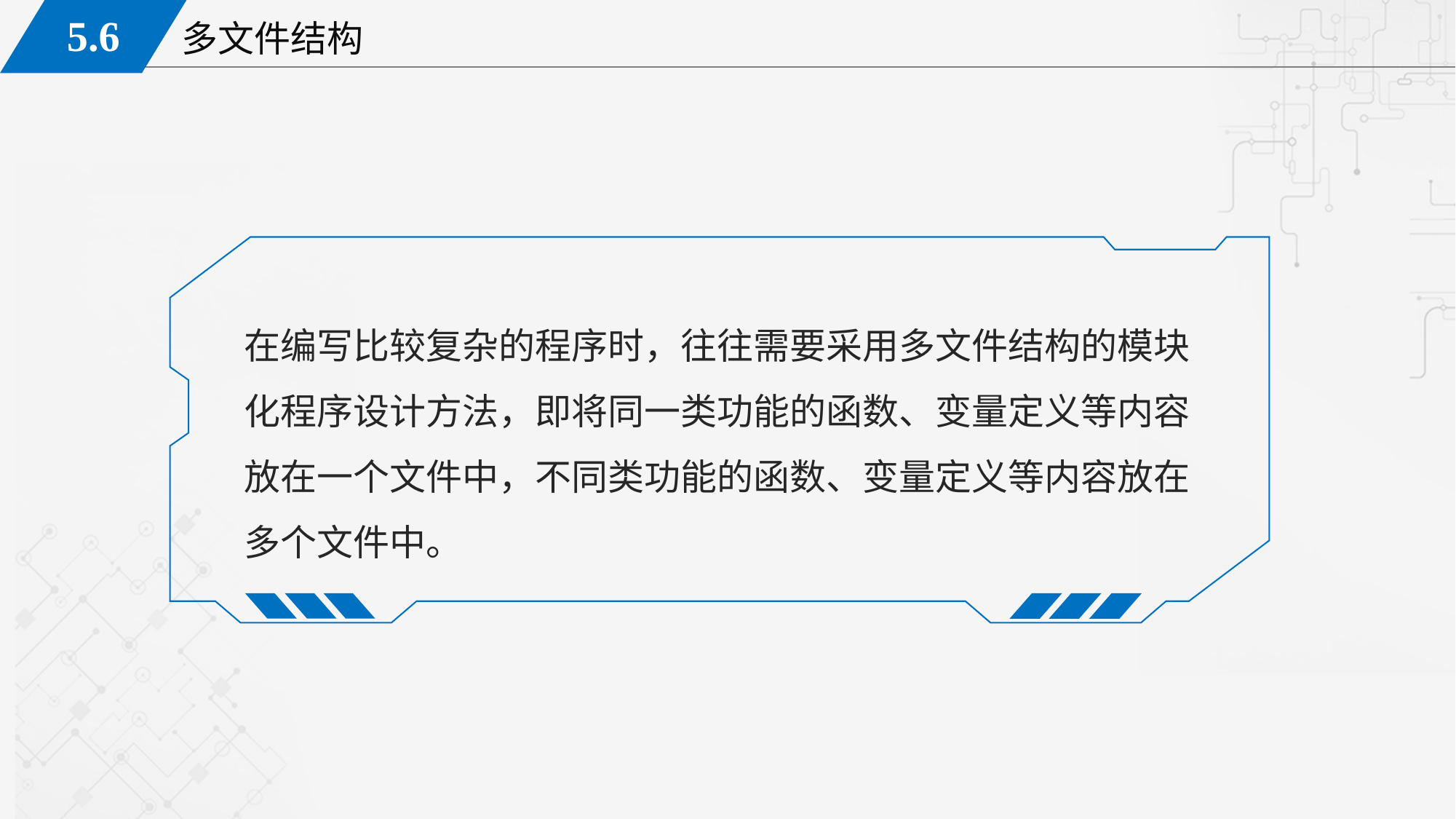

在编写比较复杂的程序时，往往需要采用多文件结构的模块化程序设计方法，即将同一类功能的函数、变量定义等内容放在一个文件中，不同类功能的函数、变量定义等内容放在多个文件中。